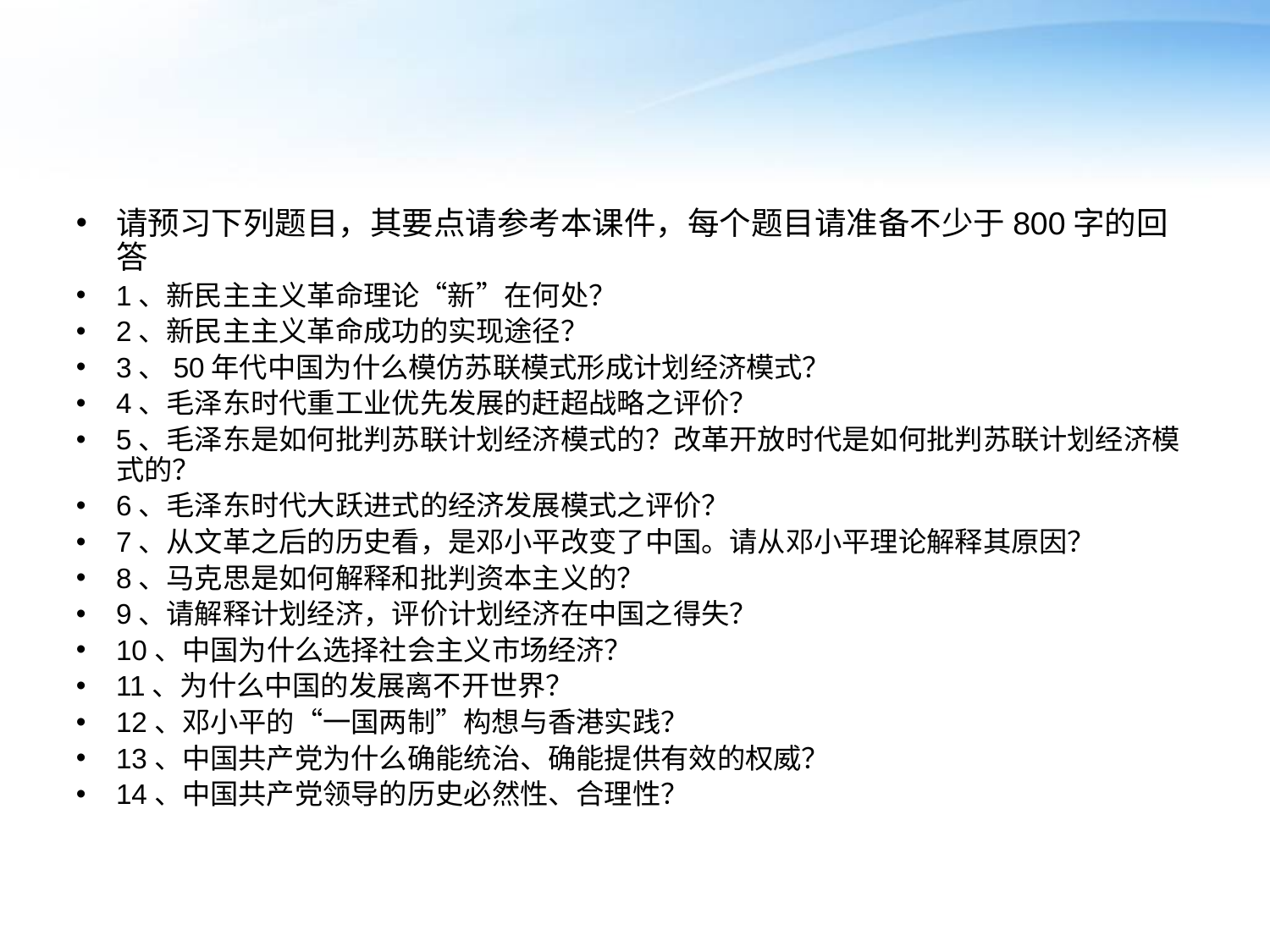

#
请预习下列题目，其要点请参考本课件，每个题目请准备不少于800字的回答
1、新民主主义革命理论“新”在何处？
2、新民主主义革命成功的实现途径？
3、50年代中国为什么模仿苏联模式形成计划经济模式？
4、毛泽东时代重工业优先发展的赶超战略之评价？
5、毛泽东是如何批判苏联计划经济模式的？改革开放时代是如何批判苏联计划经济模式的？
6、毛泽东时代大跃进式的经济发展模式之评价？
7、从文革之后的历史看，是邓小平改变了中国。请从邓小平理论解释其原因？
8、马克思是如何解释和批判资本主义的？
9、请解释计划经济，评价计划经济在中国之得失？
10、中国为什么选择社会主义市场经济？
11、为什么中国的发展离不开世界？
12、邓小平的“一国两制”构想与香港实践？
13、中国共产党为什么确能统治、确能提供有效的权威？
14、中国共产党领导的历史必然性、合理性？